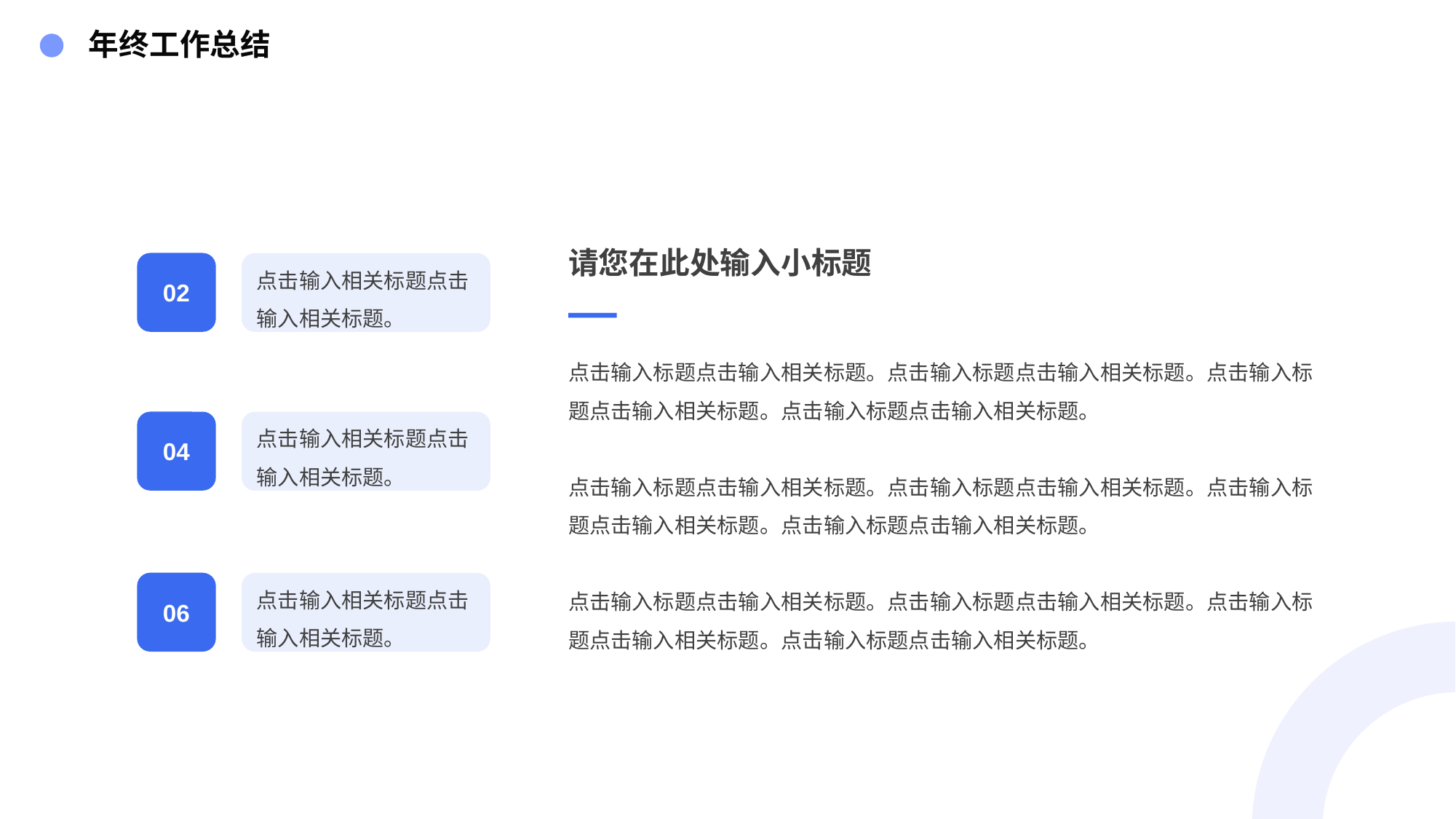

年终工作总结
请您在此处输入小标题
—
02
点击输入相关标题点击输入相关标题。
点击输入标题点击输入相关标题。点击输入标题点击输入相关标题。点击输入标题点击输入相关标题。点击输入标题点击输入相关标题。

点击输入标题点击输入相关标题。点击输入标题点击输入相关标题。点击输入标题点击输入相关标题。点击输入标题点击输入相关标题。

点击输入标题点击输入相关标题。点击输入标题点击输入相关标题。点击输入标题点击输入相关标题。点击输入标题点击输入相关标题。
04
点击输入相关标题点击输入相关标题。
06
点击输入相关标题点击输入相关标题。